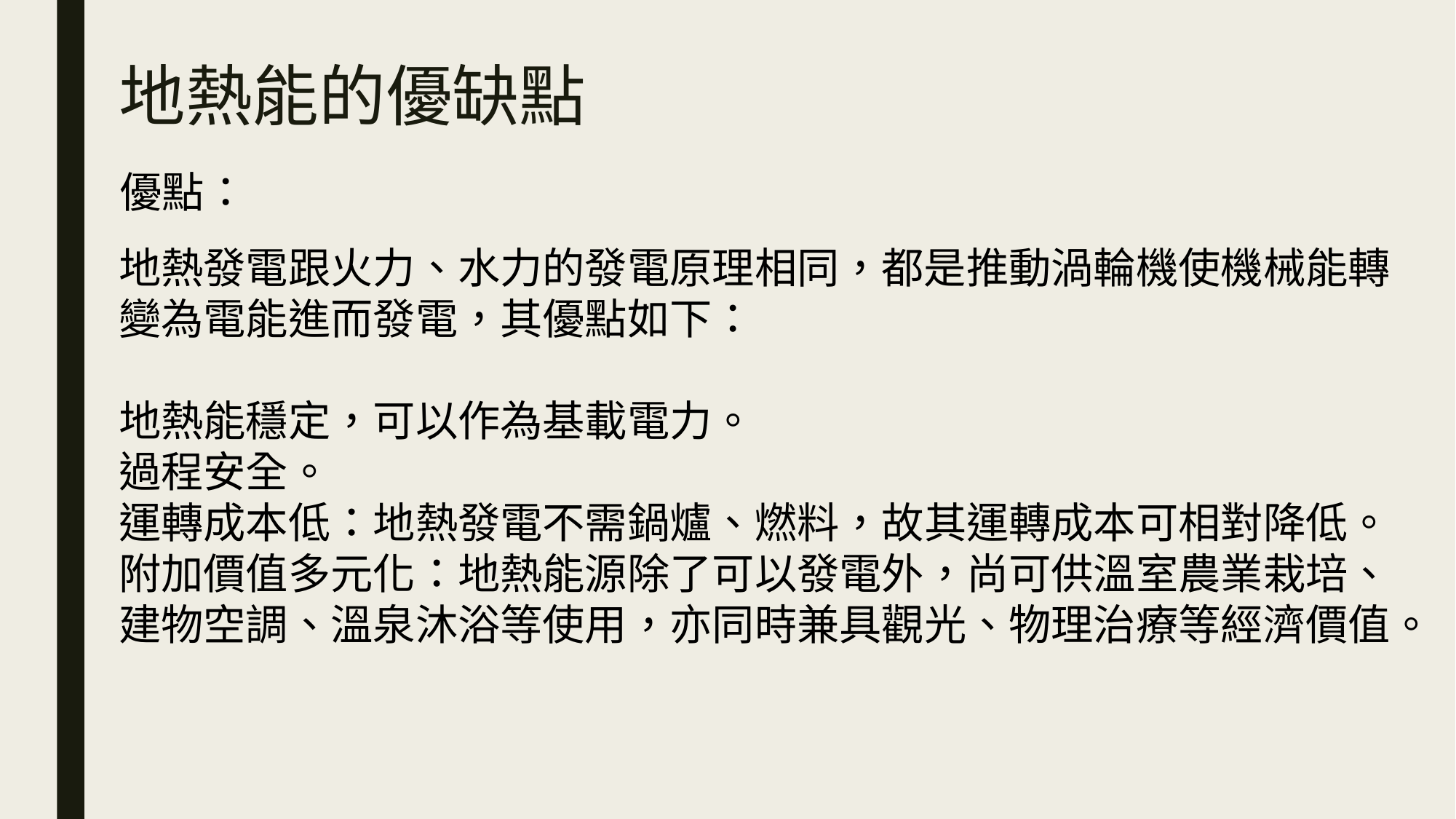

# 地熱能的優缺點
優點：
地熱發電跟火力、水力的發電原理相同，都是推動渦輪機使機械能轉變為電能進而發電，其優點如下：

地熱能穩定，可以作為基載電力。
過程安全。
運轉成本低：地熱發電不需鍋爐、燃料，故其運轉成本可相對降低。
附加價值多元化：地熱能源除了可以發電外，尚可供溫室農業栽培、建物空調、溫泉沐浴等使用，亦同時兼具觀光、物理治療等經濟價值。